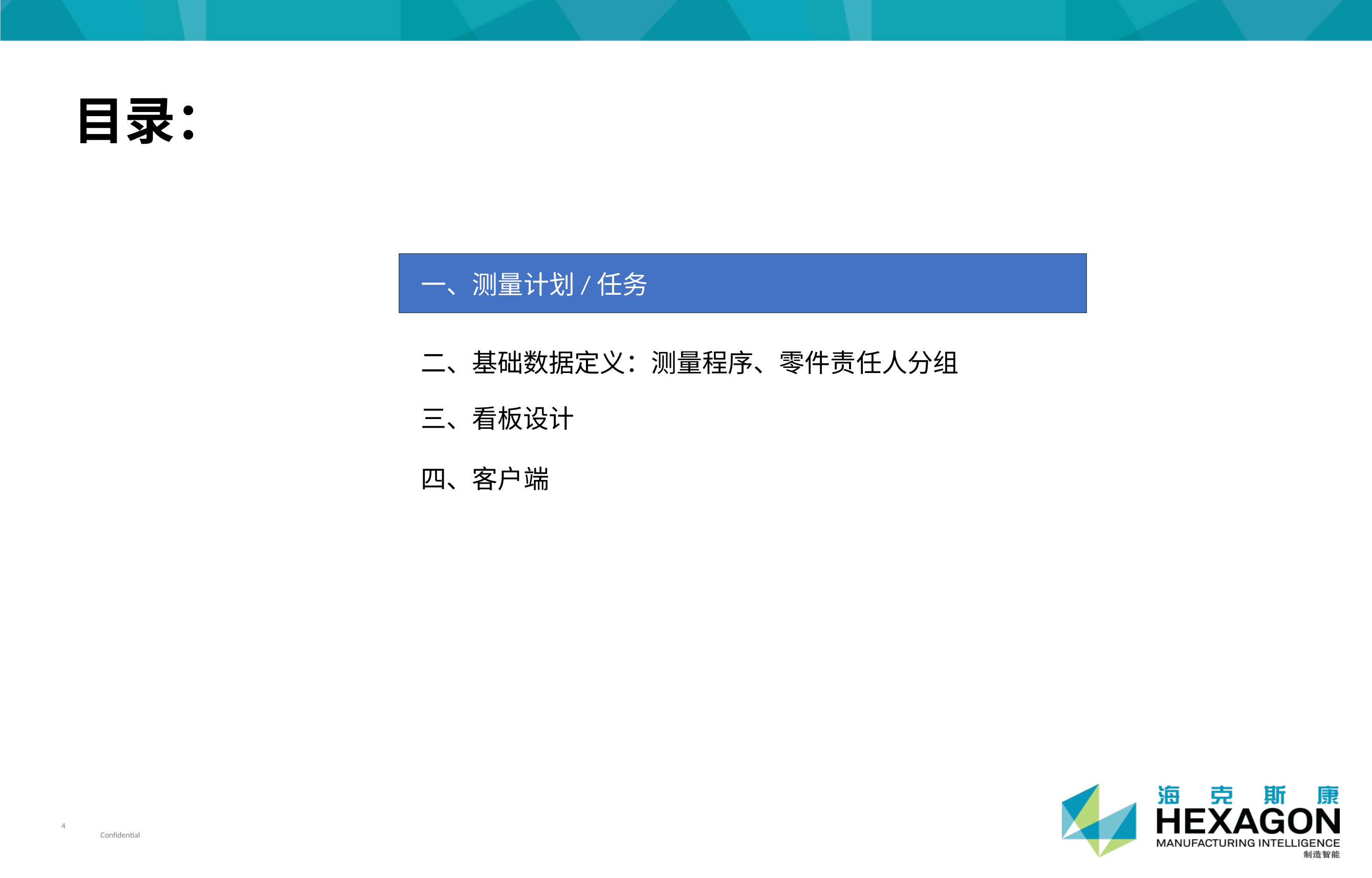

目录：

一、测量计划/任务
二、基础数据定义：测量程序、零件责任人分组
三、看板设计
四、客户端